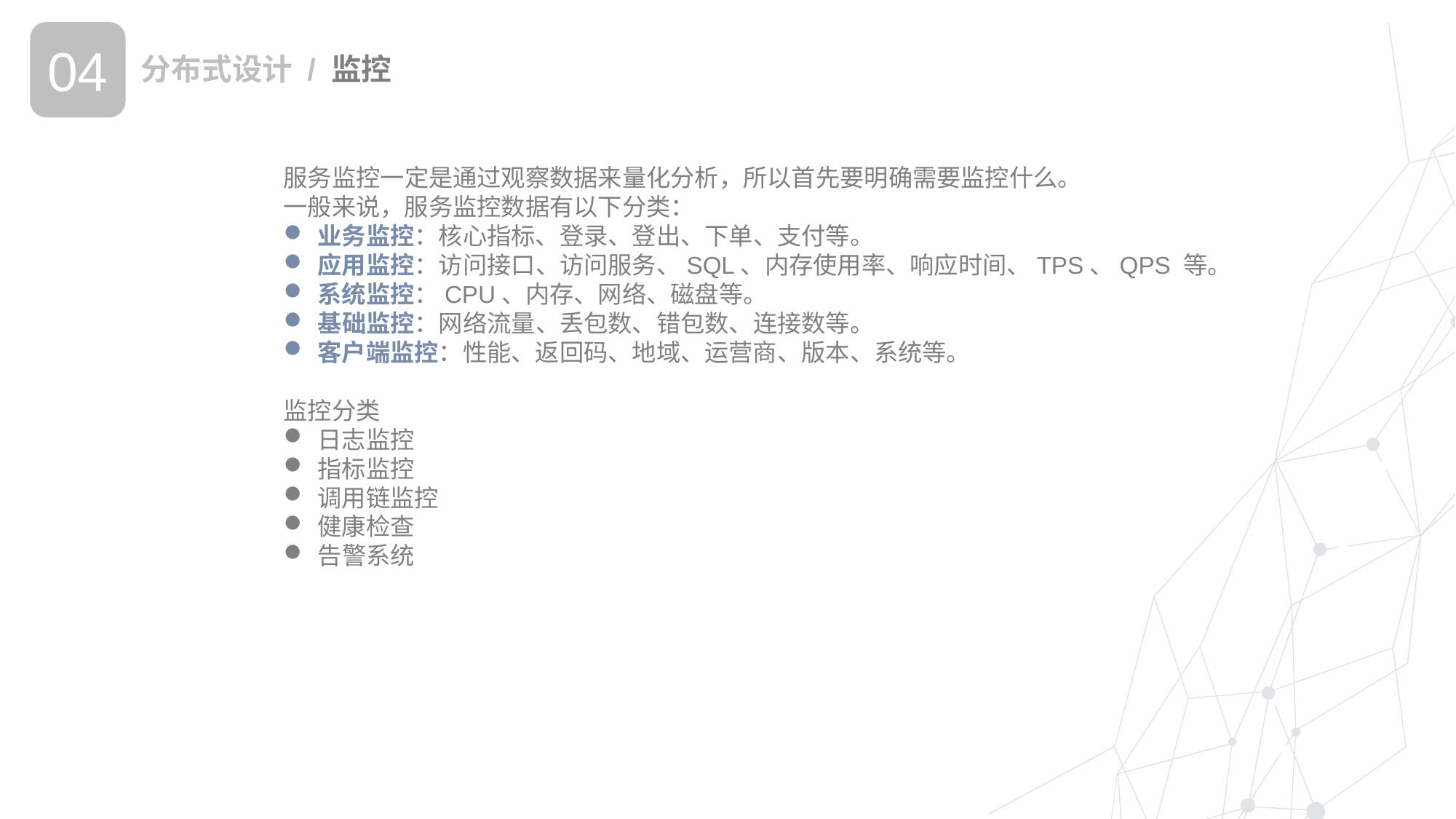

04
分布式设计 / 监控

服务监控一定是通过观察数据来量化分析，所以首先要明确需要监控什么。
一般来说，服务监控数据有以下分类：
业务监控：核心指标、登录、登出、下单、支付等。
应用监控：访问接口、访问服务、SQL、内存使用率、响应时间、TPS、QPS 等。
系统监控：CPU、内存、网络、磁盘等。
基础监控：网络流量、丢包数、错包数、连接数等。
客户端监控：性能、返回码、地域、运营商、版本、系统等。

监控分类
日志监控
指标监控
调用链监控
健康检查
告警系统